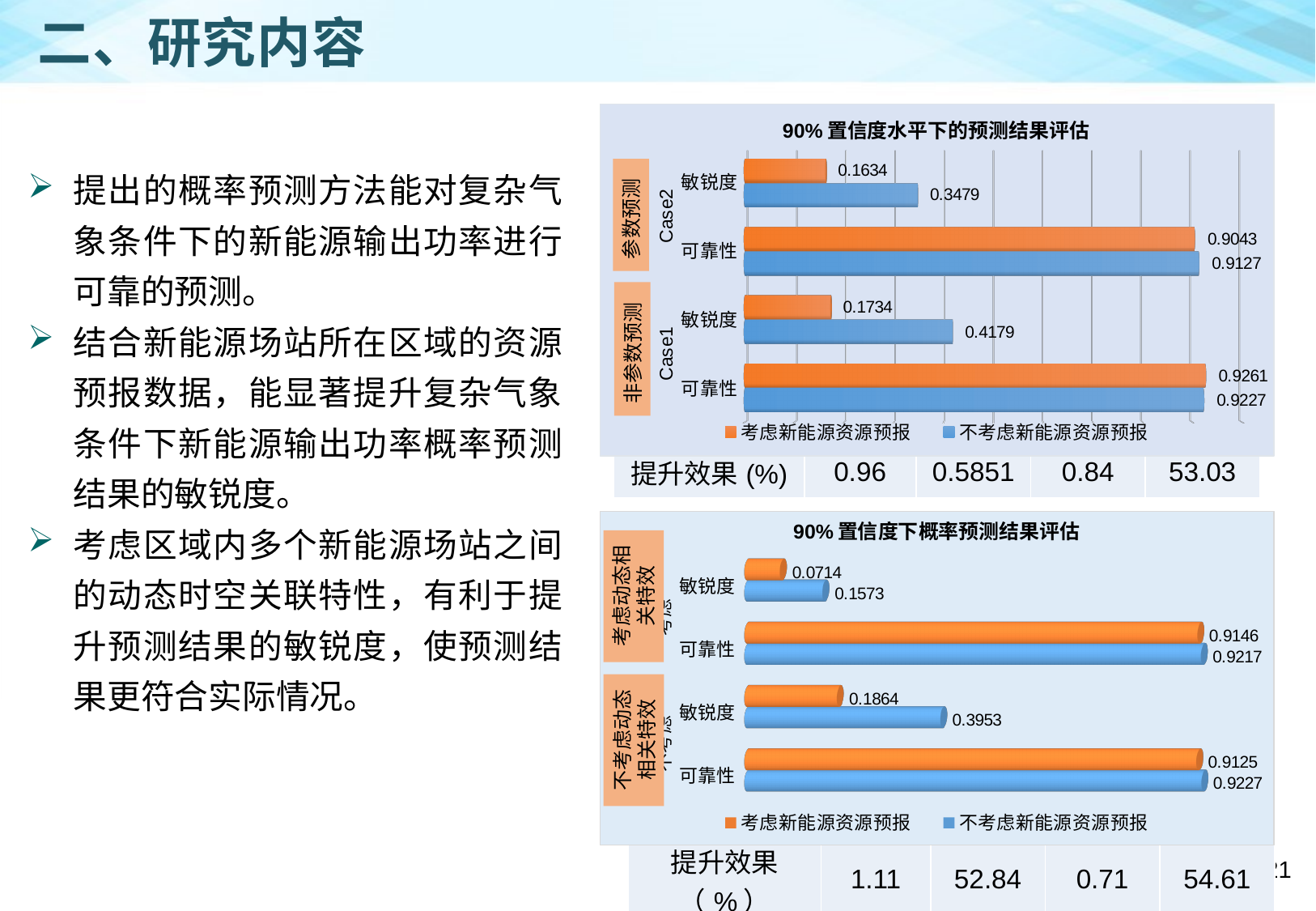

二、研究内容

[unsupported chart]

|  | 基于参数预测方法 |  | 基于非参数预测方法 |  |
| --- | --- | --- | --- | --- |
| 评价指标 | 可靠性 | 敏锐度 | 可靠性 | 敏锐度 |
| 不考虑新能源资源预报 | 0.9327 | 0.4179 | 0.9127 | 0.3479 |
| 考虑新能源资源预报 | 0.9231 | 0.1734 | 0.9043 | 0.1634 |
| 提升效果(%) | 0.96 | 0.5851 | 0.84 | 53.03 |
提出的概率预测方法能对复杂气象条件下的新能源输出功率进行可靠的预测。
结合新能源场站所在区域的资源预报数据，能显著提升复杂气象条件下新能源输出功率概率预测结果的敏锐度。
考虑区域内多个新能源场站之间的动态时空关联特性，有利于提升预测结果的敏锐度，使预测结果更符合实际情况。

参数预测
非参数预测

[unsupported chart]

|  | 不考虑时空相关特性 |  | 考虑时空相关特性 |  |
| --- | --- | --- | --- | --- |
| 评价指标 | 可靠性 | 敏锐度 | 可靠性 | 敏锐度 |
| 不考虑新能源资源预报 | 0.9227 | 0.3953 | 0.9217 | 0.1573 |
| 考虑新能源资源预报 | 0.9125 | 0.1864 | 0.9146 | 0.0714 |
| 提升效果（%） | 1.11 | 52.84 | 0.71 | 54.61 |
考虑动态相关特效
不考虑动态相关特效
21